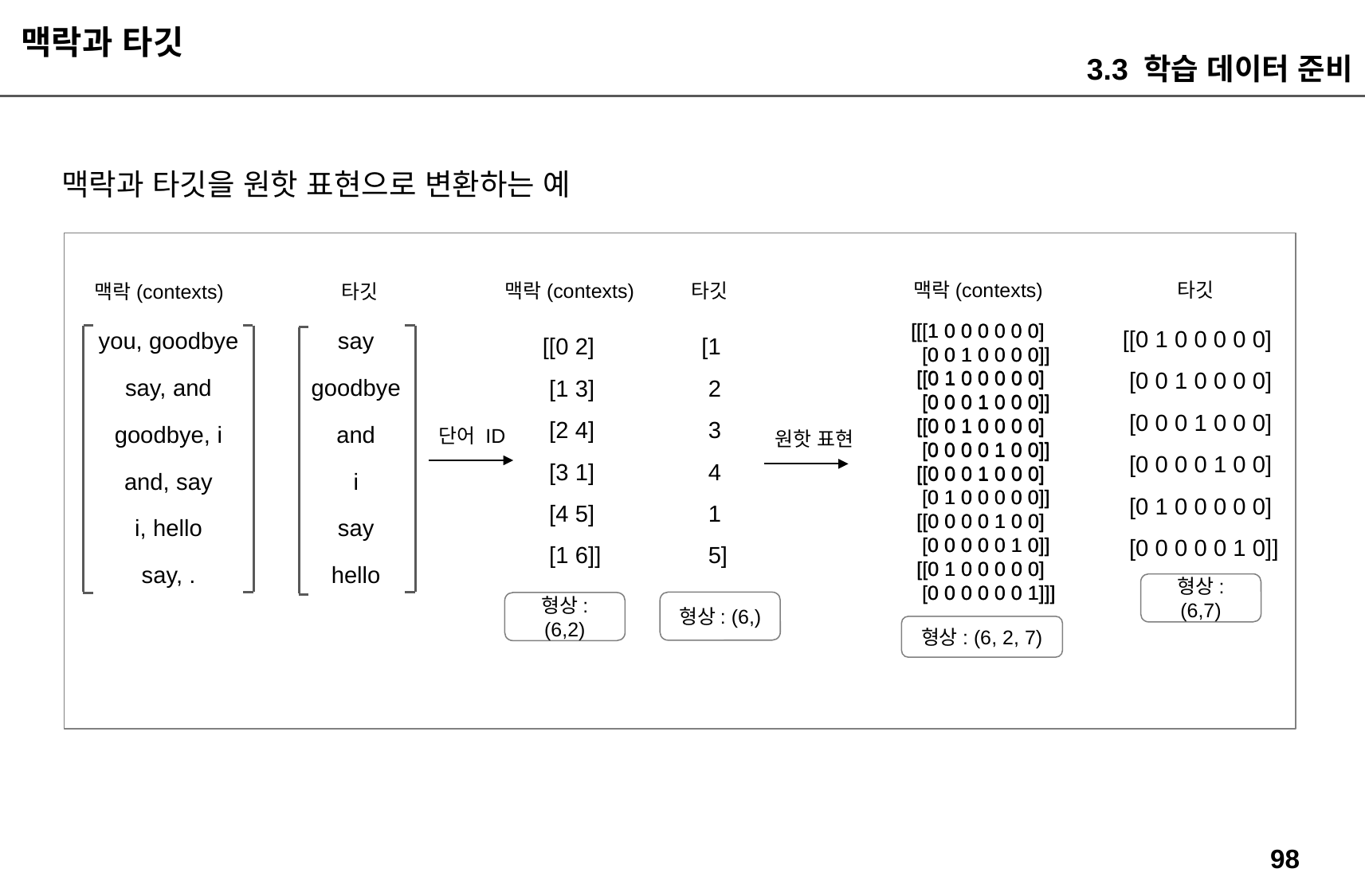

맥락과 타깃
3.3 학습 데이터 준비
맥락과 타깃을 원핫 표현으로 변환하는 예

타깃
맥락(contexts)
타깃
맥락(contexts)
맥락(contexts)
타깃
[[0 1 0 0 0 0 0]
 [0 0 1 0 0 0 0]
 [0 0 0 1 0 0 0]
 [0 0 0 0 1 0 0]
 [0 1 0 0 0 0 0]
 [0 0 0 0 0 1 0]]
[1
 2
 3
 4
 1
 5]
[[[1 0 0 0 0 0 0]
  [0 0 1 0 0 0 0]]
 [[0 1 0 0 0 0 0]
  [0 0 0 1 0 0 0]]
 [[0 0 1 0 0 0 0]
  [0 0 0 0 1 0 0]]
 [[0 0 0 1 0 0 0]
  [0 1 0 0 0 0 0]]
 [[0 0 0 0 1 0 0]
  [0 0 0 0 0 1 0]]
 [[0 1 0 0 0 0 0]
  [0 0 0 0 0 0 1]]]
[[0 2]
 [1 3]
 [2 4]
 [3 1]
 [4 5]
 [1 6]]
[[[1 0 0 0 0 0 0]
  [0 0 1 0 0 0 0]]
 [[0 1 0 0 0 0 0]
  [0 0 0 1 0 0 0]]
 [[0 0 1 0 0 0 0]
  [0 0 0 0 1 0 0]]
 [[0 0 0 1 0 0 0]
  [0 1 0 0 0 0 0]]
 [[0 0 0 0 1 0 0]
  [0 0 0 0 0 1 0]]
 [[0 1 0 0 0 0 0]
  [0 0 0 0 0 0 1]]]
you, goodbye
say
say, and
goodbye
goodbye, i
and
단어 ID
원핫 표현
and, say
i
i, hello
say
say, .
hello
형상: (6,7)
형상: (6,)
형상: (6,2)
형상: (6, 2, 7)